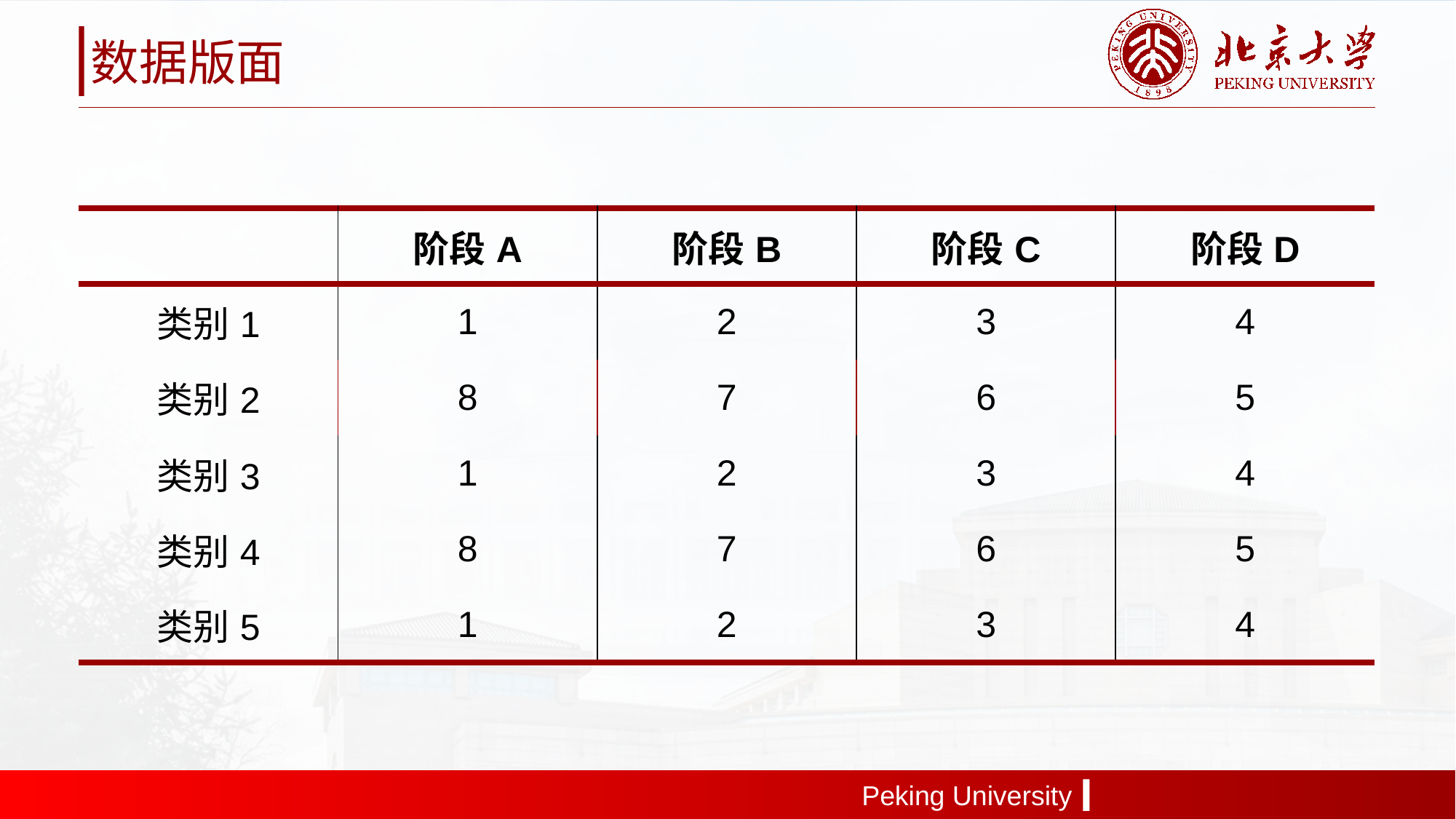

数据版面
|  | 阶段A | 阶段B | 阶段C | 阶段D |
| --- | --- | --- | --- | --- |
| 类别1 | 1 | 2 | 3 | 4 |
| 类别2 | 8 | 7 | 6 | 5 |
| 类别3 | 1 | 2 | 3 | 4 |
| 类别4 | 8 | 7 | 6 | 5 |
| 类别5 | 1 | 2 | 3 | 4 |